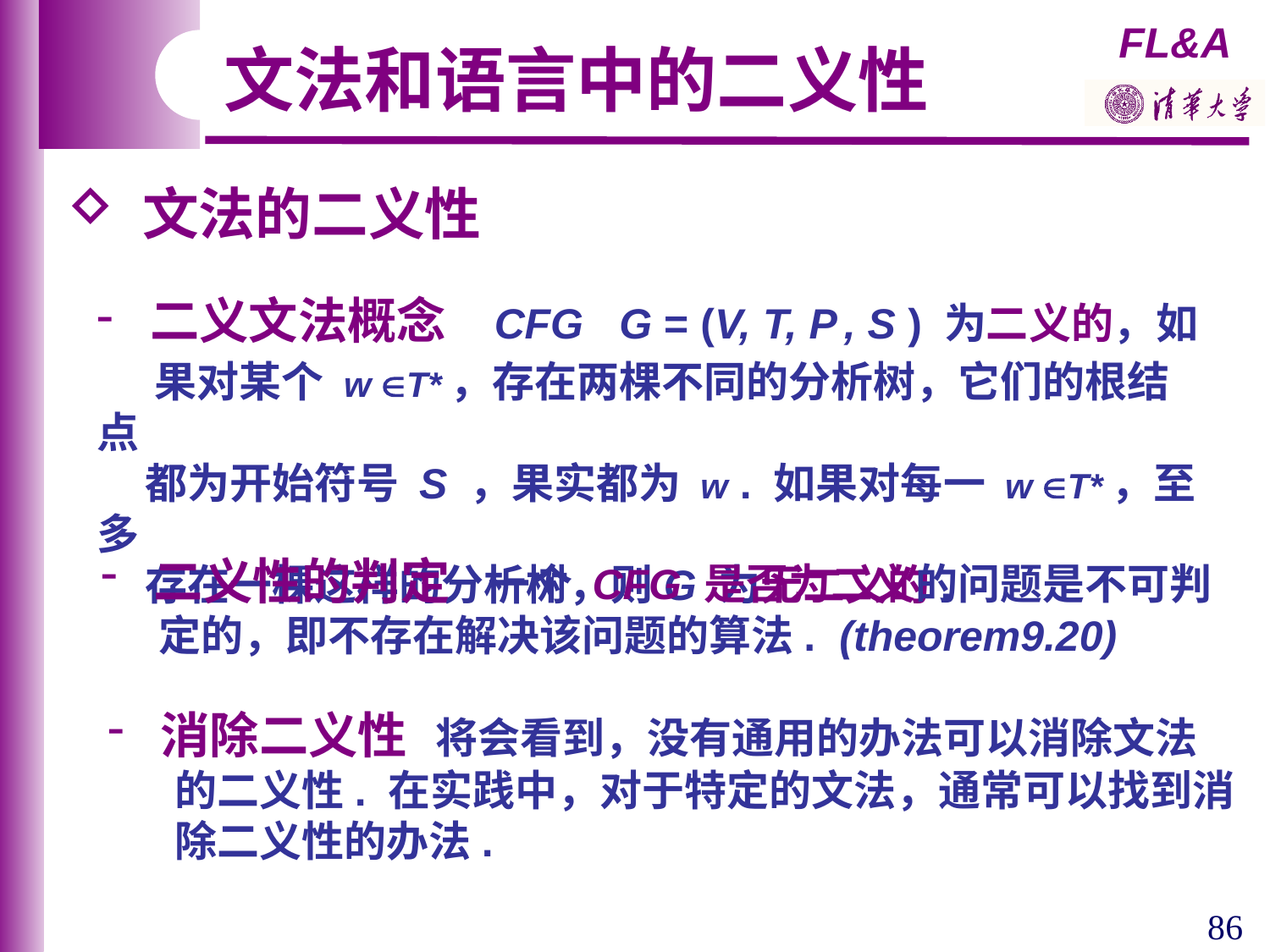

文法和语言中的二义性
 文法的二义性
 二义文法概念    CFG   G = (V, T, P , S ) 为二义的，如
     果对某个 w ∈T*，存在两棵不同的分析树，它们的根结点
    都为开始符号 S ，果实都为 w . 如果对每一 w ∈T*，至多
    存在一棵这样的分析树，则G 为无二义的.
 二义性的判定    一个 CFG 是否为二义的问题是不可判
     定的，即不存在解决该问题的算法.  (theorem9.20)
 消除二义性   将会看到，没有通用的办法可以消除文法
      的二义性. 在实践中，对于特定的文法，通常可以找到消
      除二义性的办法.
86